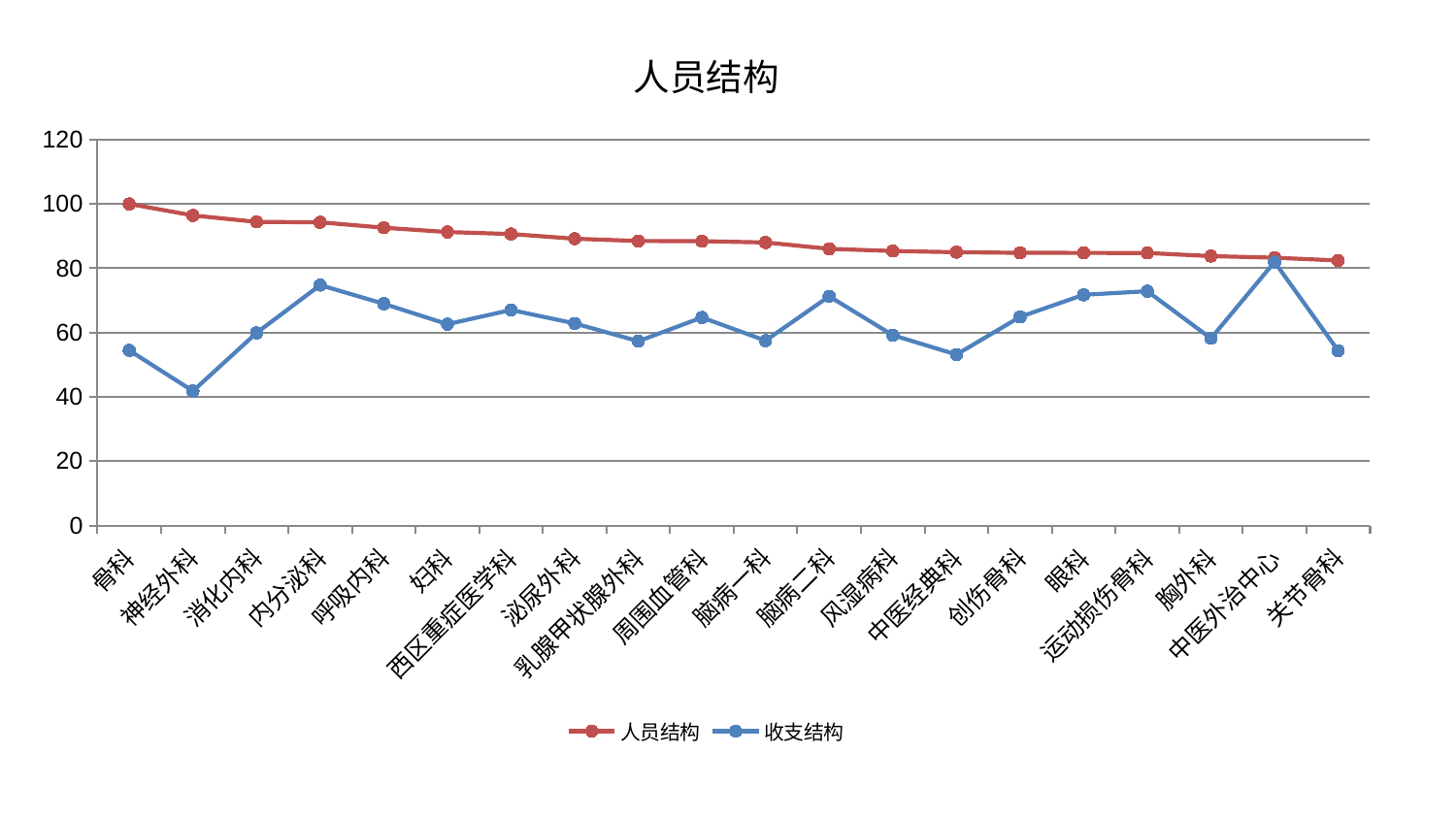

### Chart: 人员结构

| Category | 人员结构 | 收支结构 |
|---|---|---|
| 骨科 | 100.0 | 54.45195812233643 |
| 神经外科 | 96.42928084825628 | 41.81119385579093 |
| 消化内科 | 94.4232534207852 | 59.90324983692183 |
| 内分泌科 | 94.28586715247596 | 74.76655992100592 |
| 呼吸内科 | 92.60591570113746 | 68.95915656631885 |
| 妇科 | 91.27180287833119 | 62.60511066464087 |
| 西区重症医学科 | 90.63912229227213 | 67.02198168640376 |
| 泌尿外科 | 89.18383911048493 | 62.838872733103706 |
| 乳腺甲状腺外科 | 88.49317802072736 | 57.32031995574737 |
| 周围血管科 | 88.41087255105353 | 64.68914552886673 |
| 脑病一科 | 88.02113815429546 | 57.4982594411533 |
| 脑病二科 | 86.05013994384537 | 71.27177839492617 |
| 风湿病科 | 85.35853293231213 | 59.1862116248995 |
| 中医经典科 | 84.99594214898708 | 53.17096189891153 |
| 创伤骨科 | 84.79346145056317 | 64.8690669502647 |
| 眼科 | 84.78261217391696 | 71.75127443105278 |
| 运动损伤骨科 | 84.7421952849973 | 72.85504866433321 |
| 胸外科 | 83.78889014038995 | 58.19764731757373 |
| 中医外治中心 | 83.28160559546996 | 81.95772027032227 |
| 关节骨科 | 82.40213775048349 | 54.35842430242985 |
227